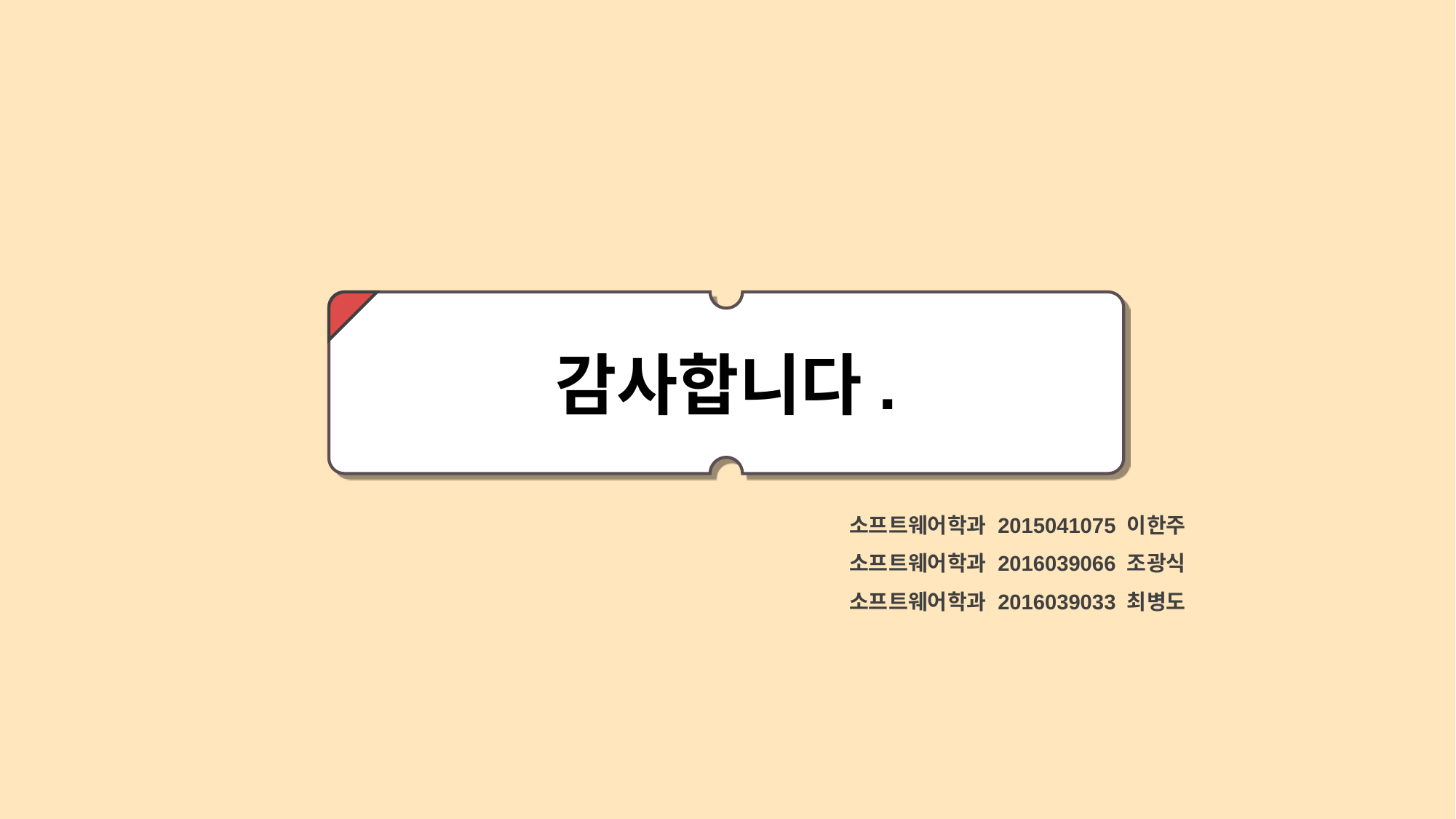

감사합니다.

소프트웨어학과 2015041075 이한주
소프트웨어학과 2016039066 조광식
소프트웨어학과 2016039033 최병도